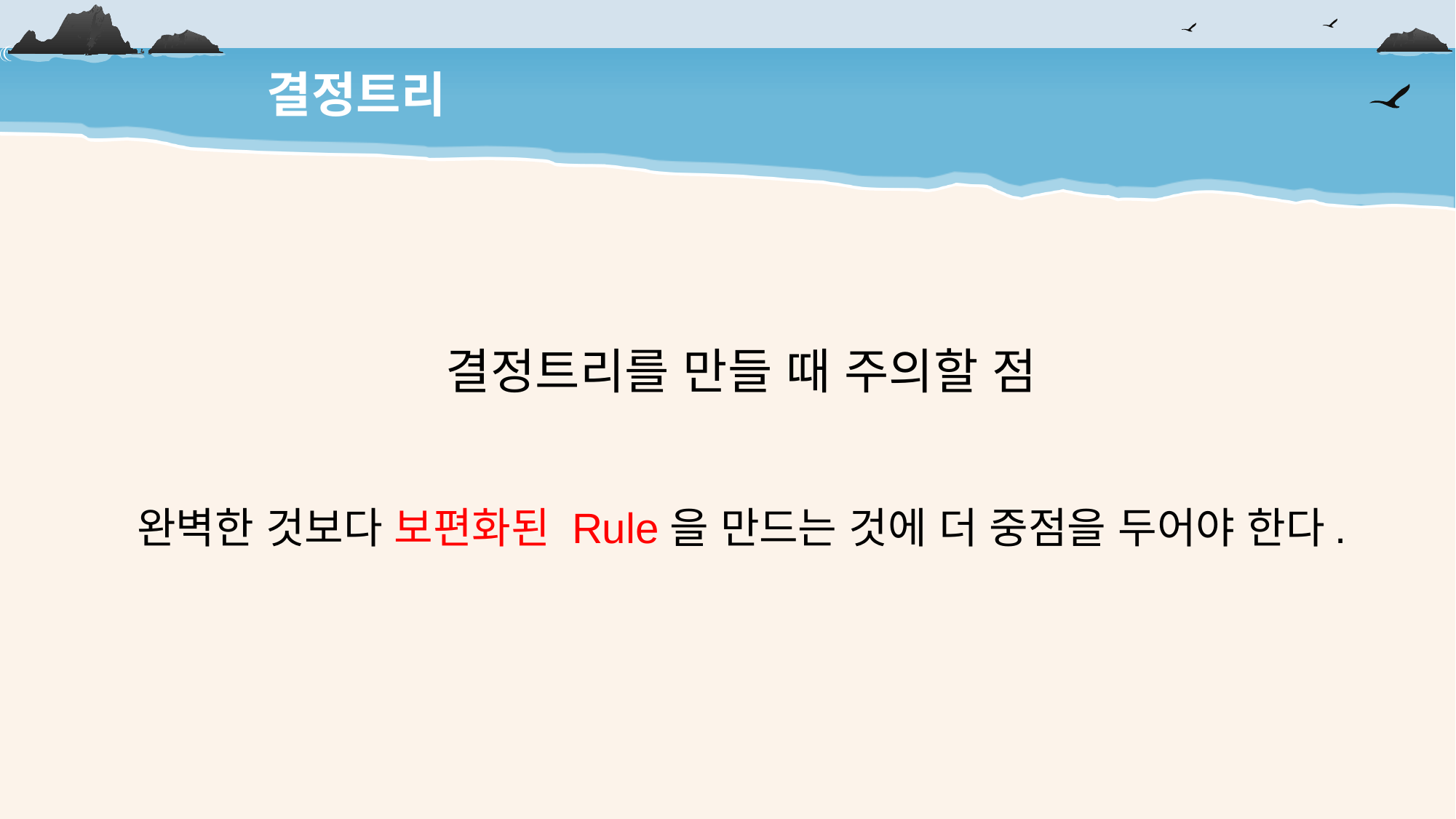

결정트리
결정트리를 만들 때 주의할 점

완벽한 것보다 보편화된 Rule을 만드는 것에 더 중점을 두어야 한다.